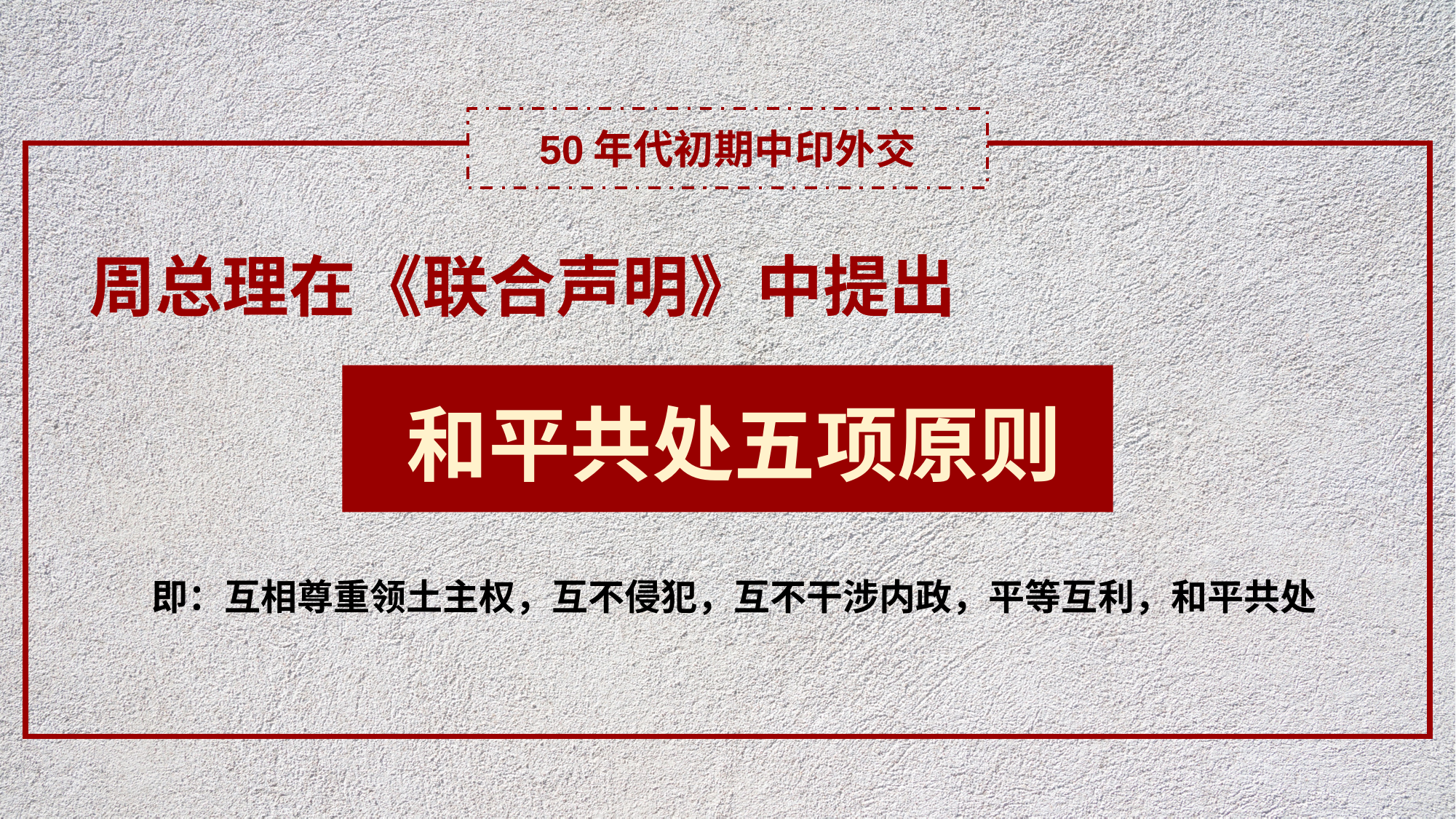

50年代初期中印外交

周总理在《联合声明》中提出

和平共处五项原则
即：互相尊重领土主权，互不侵犯，互不干涉内政，平等互利，和平共处